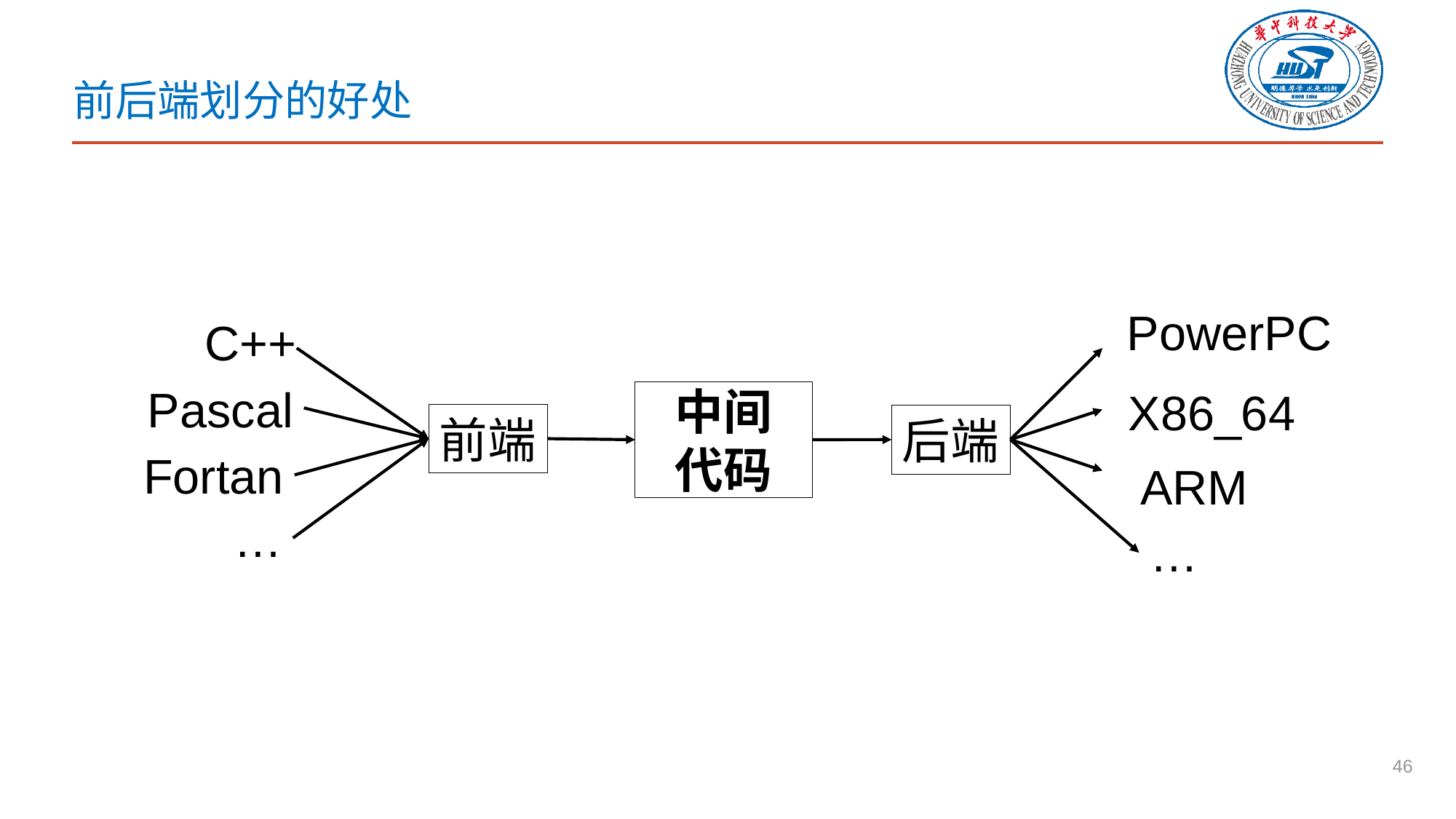

# 前后端划分的好处
PowerPC
C++
Pascal
X86_64
中间
代码
前端
后端
Fortan
ARM
…
…
46